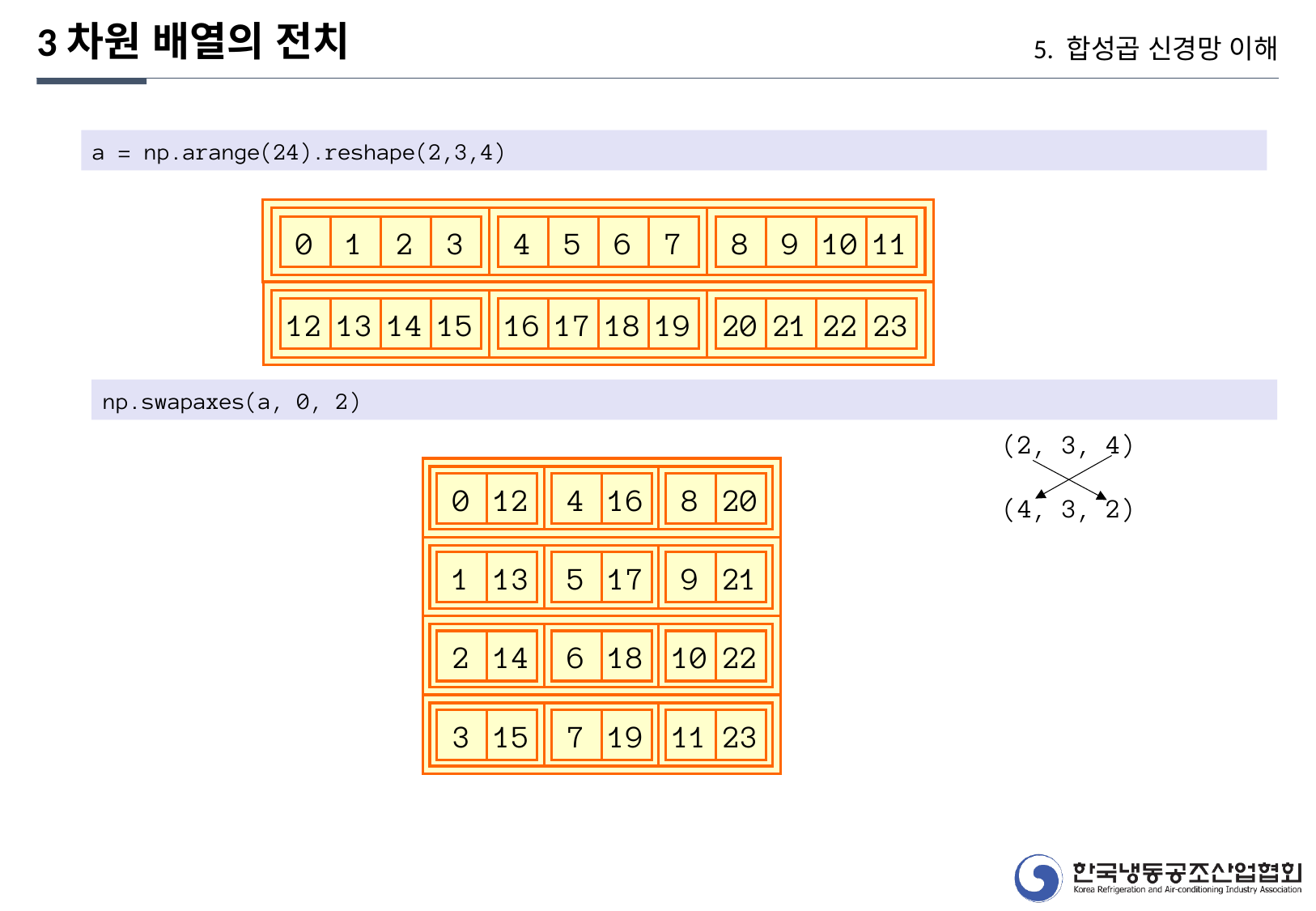

3차원 배열의 전치
5. 합성곱 신경망 이해
a = np.arange(24).reshape(2,3,4)

0
1
2
3
4
5
6
7
8
9
10
11

12
13
14
15
16
17
18
19
20
21
22
23
np.swapaxes(a, 0, 2)
(2, 3, 4)

(4, 3, 2)

0
12
4
16
8
20

1
13
5
17
9
21

2
14
6
18
10
22

3
15
7
19
11
23